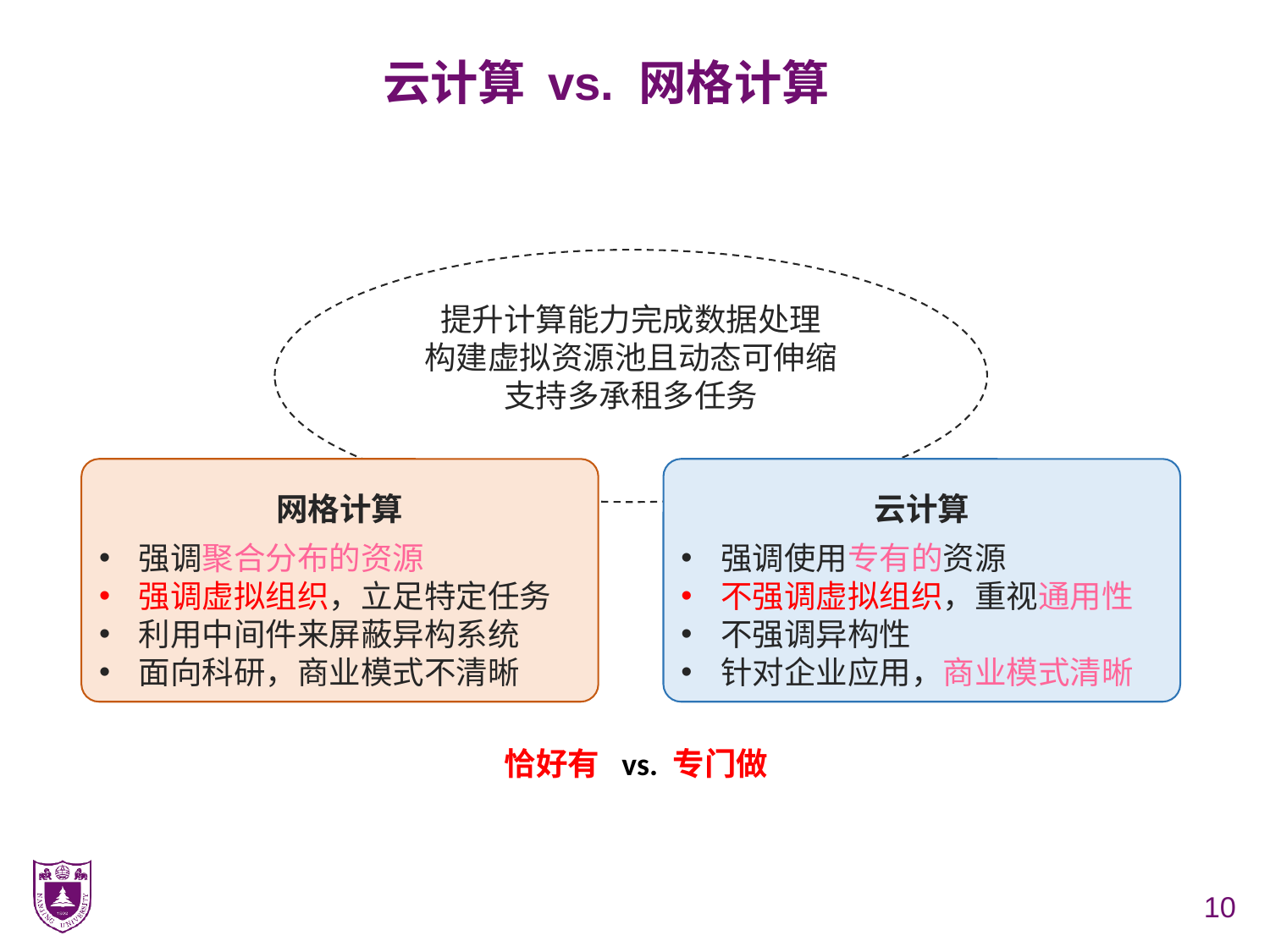

# 云计算 vs. 网格计算

提升计算能力完成数据处理
构建虚拟资源池且动态可伸缩
支持多承租多任务

网格计算
强调聚合分布的资源
强调虚拟组织，立足特定任务
利用中间件来屏蔽异构系统
面向科研，商业模式不清晰
云计算
强调使用专有的资源
不强调虚拟组织，重视通用性
不强调异构性
针对企业应用，商业模式清晰
恰好有  vs. 专门做
10